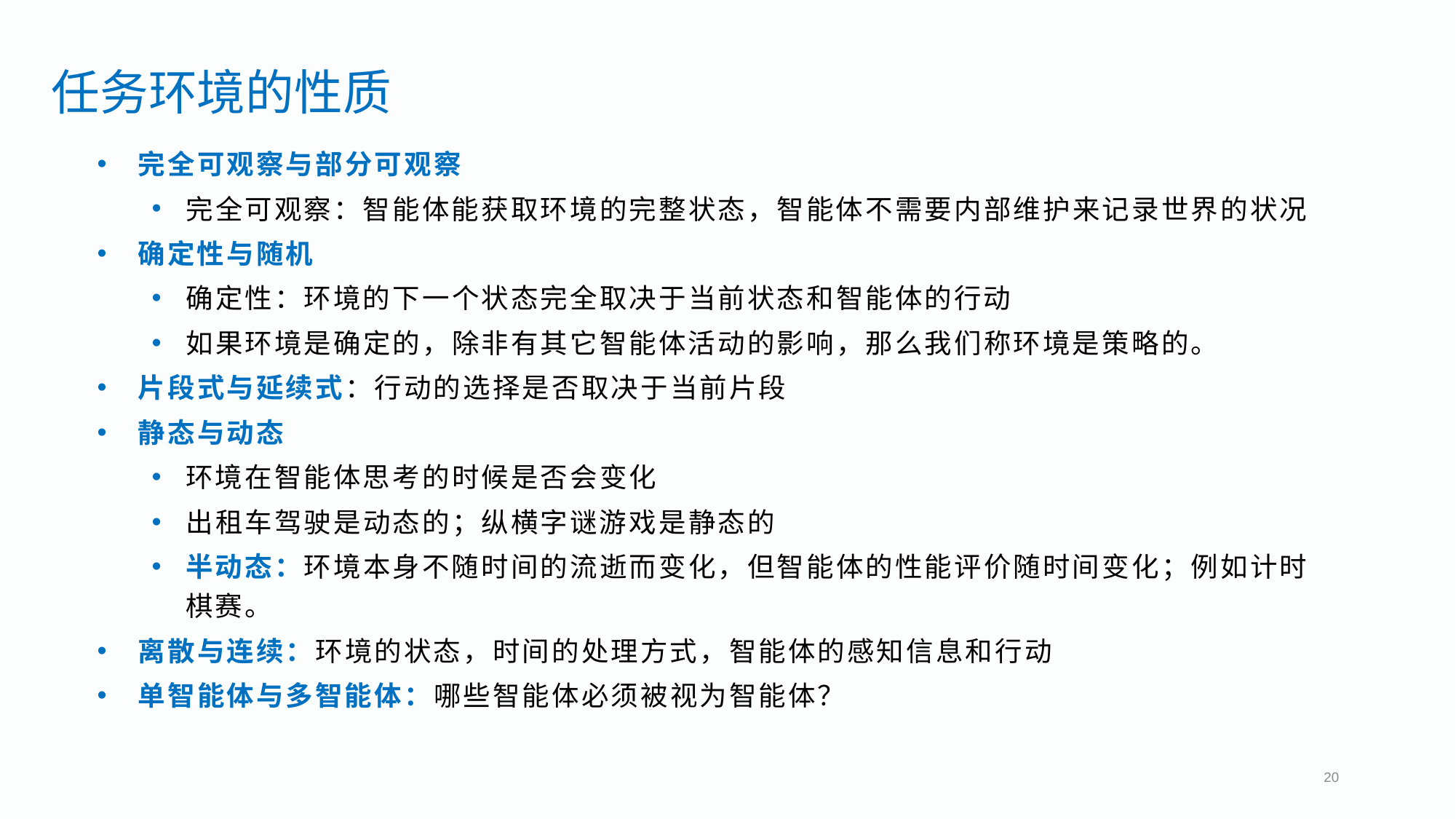

任务环境的性质
完全可观察与部分可观察
完全可观察：智能体能获取环境的完整状态，智能体不需要内部维护来记录世界的状况
确定性与随机
确定性：环境的下一个状态完全取决于当前状态和智能体的行动
如果环境是确定的，除非有其它智能体活动的影响，那么我们称环境是策略的。
片段式与延续式：行动的选择是否取决于当前片段
静态与动态
环境在智能体思考的时候是否会变化
出租车驾驶是动态的；纵横字谜游戏是静态的
半动态：环境本身不随时间的流逝而变化，但智能体的性能评价随时间变化；例如计时棋赛。
离散与连续：环境的状态，时间的处理方式，智能体的感知信息和行动
单智能体与多智能体：哪些智能体必须被视为智能体？
20